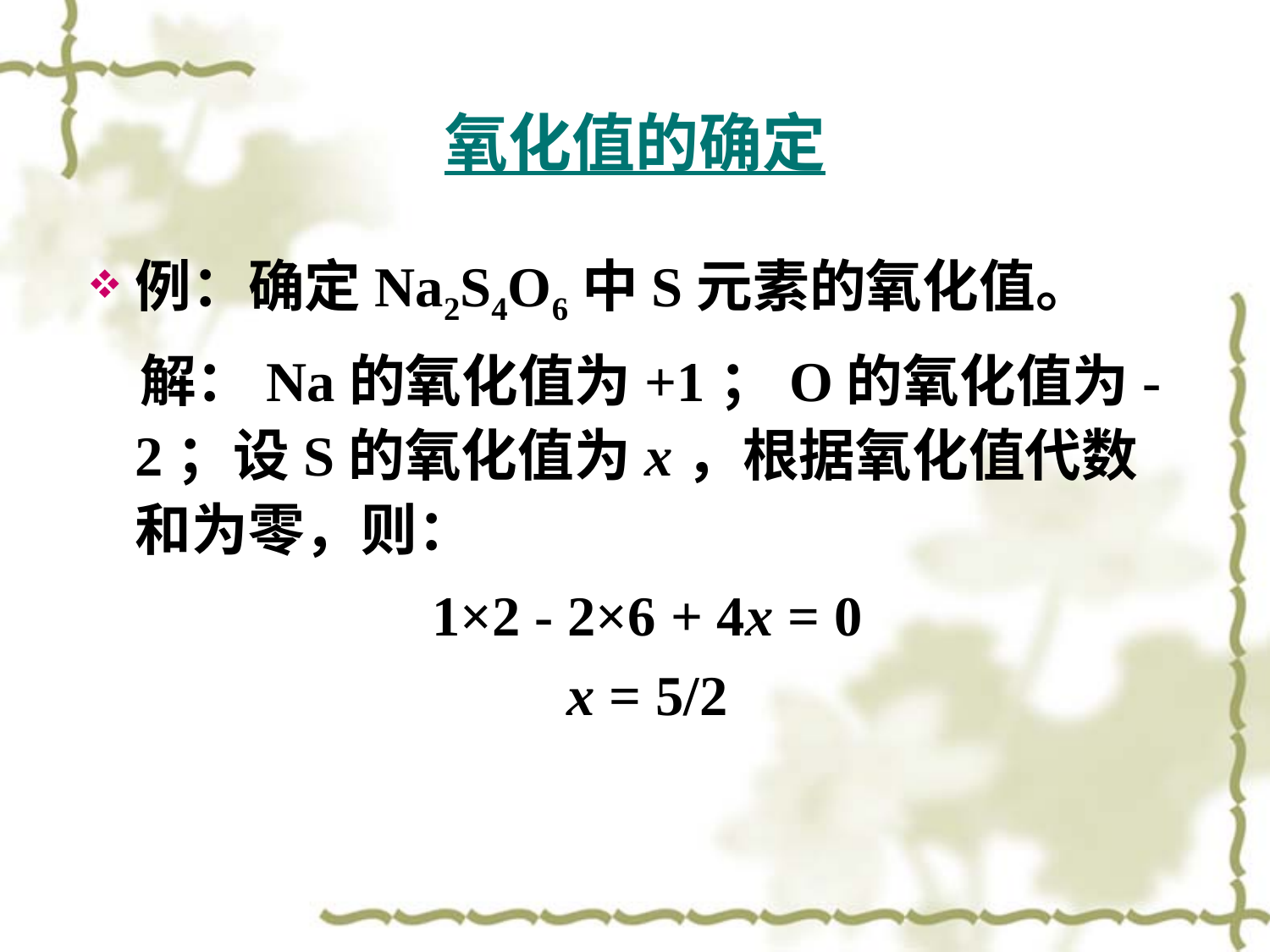

# 氧化值的确定
例：确定Na2S4O6中S元素的氧化值。
   解：Na的氧化值为+1；O的氧化值为-2；设S的氧化值为x，根据氧化值代数和为零，则：
1×2 - 2×6 + 4x = 0
x = 5/2